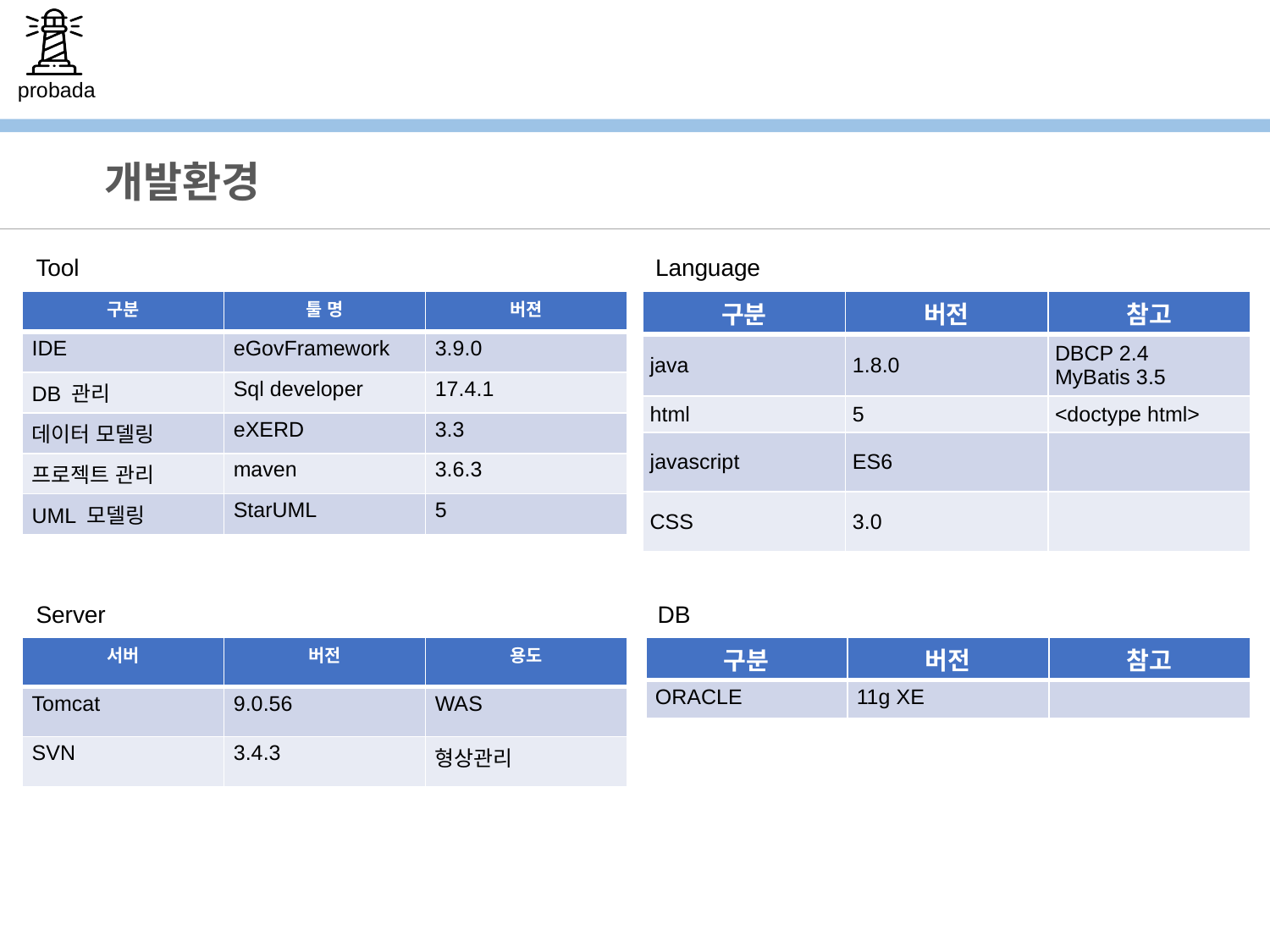

개발환경
Tool
Language
| 구분 | 툴 명 | 버젼 |
| --- | --- | --- |
| IDE | eGovFramework | 3.9.0 |
| DB 관리 | Sql developer | 17.4.1 |
| 데이터 모델링 | eXERD | 3.3 |
| 프로젝트 관리 | maven | 3.6.3 |
| UML 모델링 | StarUML | 5 |
| 구분 | 버전 | 참고 |
| --- | --- | --- |
| java | 1.8.0 | DBCP 2.4 MyBatis 3.5 |
| html | 5 | <doctype html> |
| javascript | ES6 |  |
| CSS | 3.0 |  |
Server
DB
| 서버 | 버전 | 용도 |
| --- | --- | --- |
| Tomcat | 9.0.56 | WAS |
| SVN | 3.4.3 | 형상관리 |
| 구분 | 버전 | 참고 |
| --- | --- | --- |
| ORACLE | 11g XE |  |